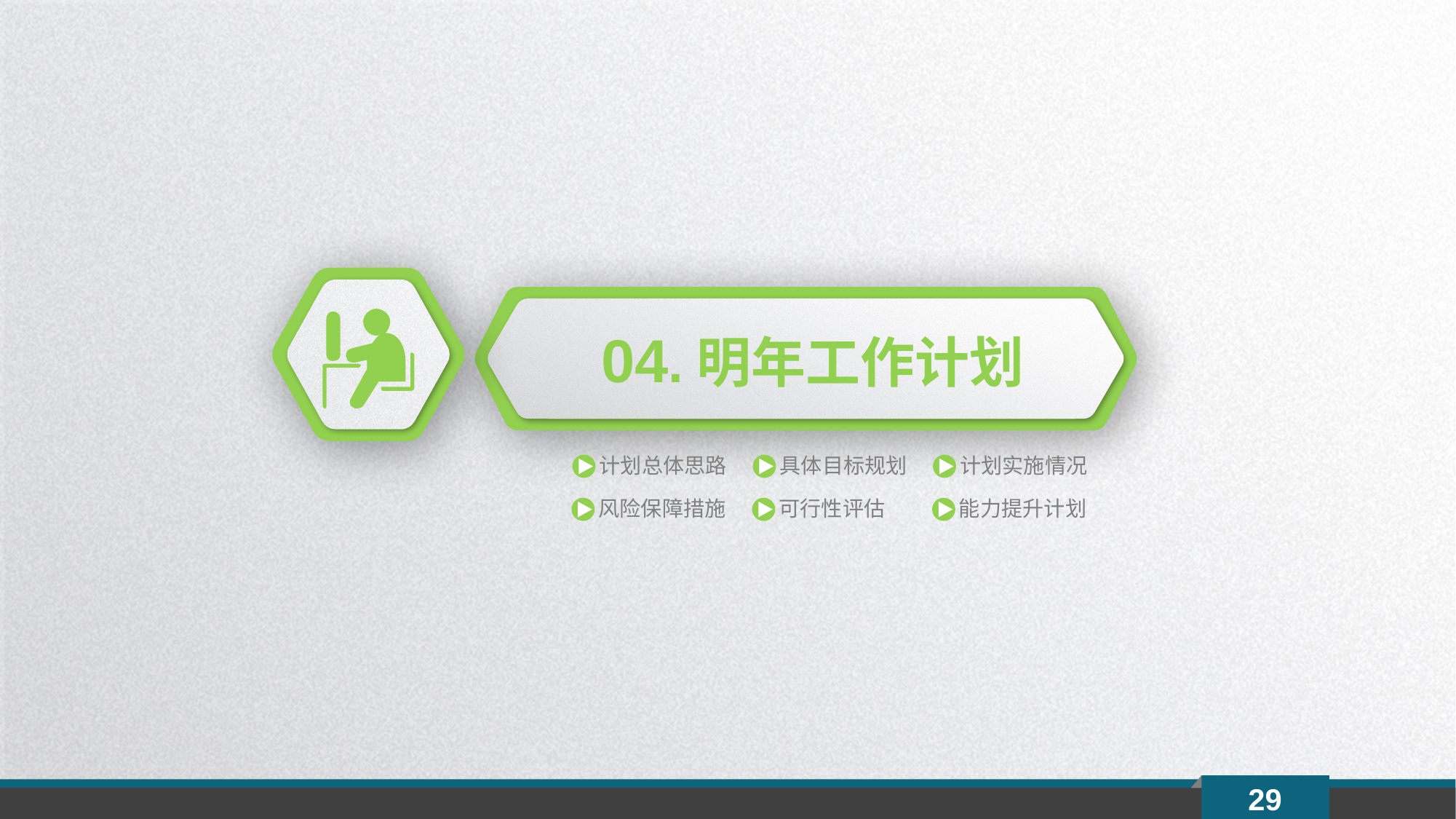

04.明年工作计划
计划总体思路

具体目标规划

计划实施情况

风险保障措施

可行性评估

能力提升计划

29